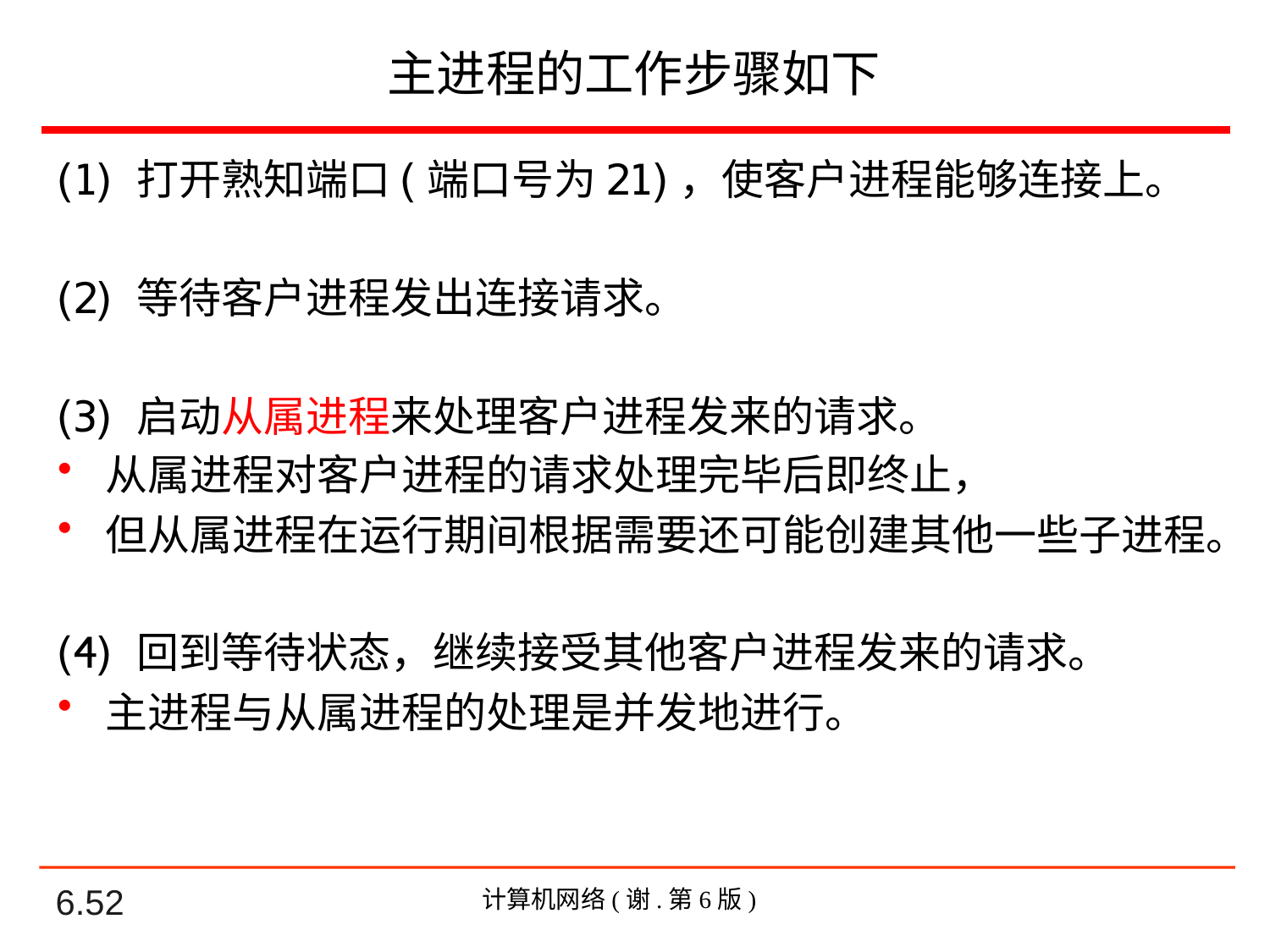

# 主进程的工作步骤如下
(1) 打开熟知端口(端口号为21)，使客户进程能够连接上。

(2) 等待客户进程发出连接请求。

(3) 启动从属进程来处理客户进程发来的请求。
从属进程对客户进程的请求处理完毕后即终止，
但从属进程在运行期间根据需要还可能创建其他一些子进程。

(4) 回到等待状态，继续接受其他客户进程发来的请求。
主进程与从属进程的处理是并发地进行。